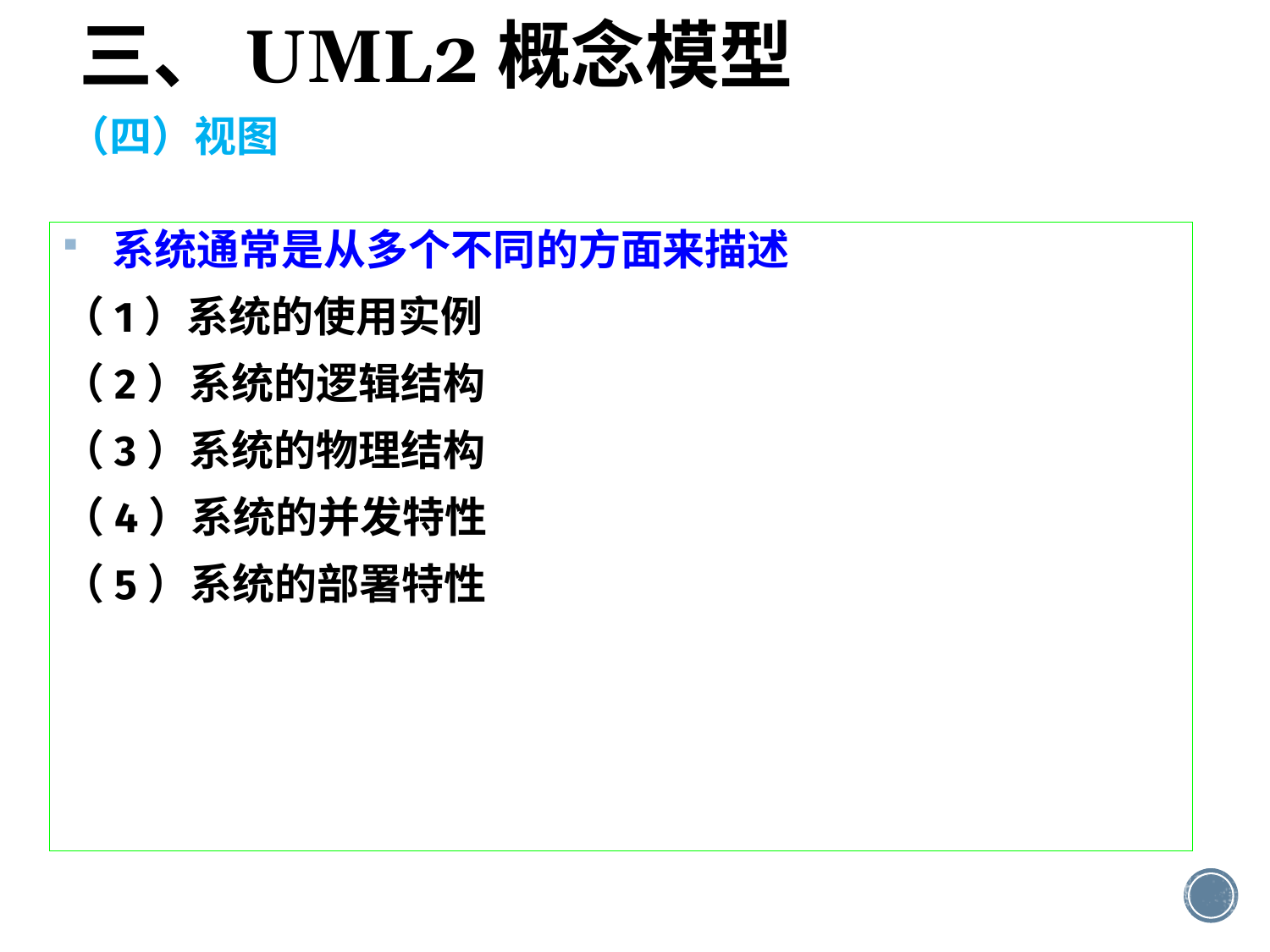

三、UML2概念模型
（四）视图
系统通常是从多个不同的方面来描述
（1）系统的使用实例
（2）系统的逻辑结构
（3）系统的物理结构
（4）系统的并发特性
（5）系统的部署特性